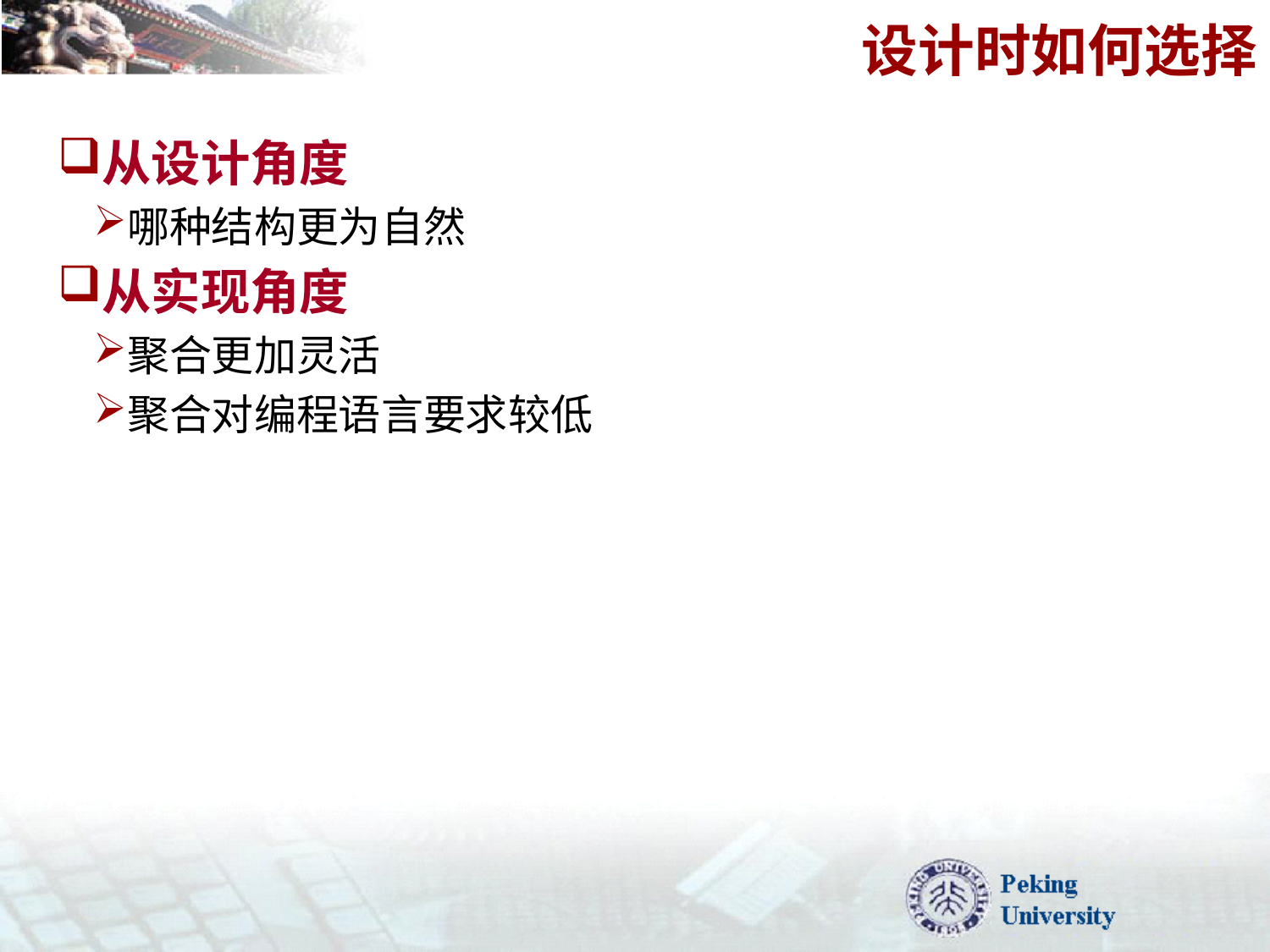

# 设计时如何选择
从设计角度
哪种结构更为自然
从实现角度
聚合更加灵活
聚合对编程语言要求较低